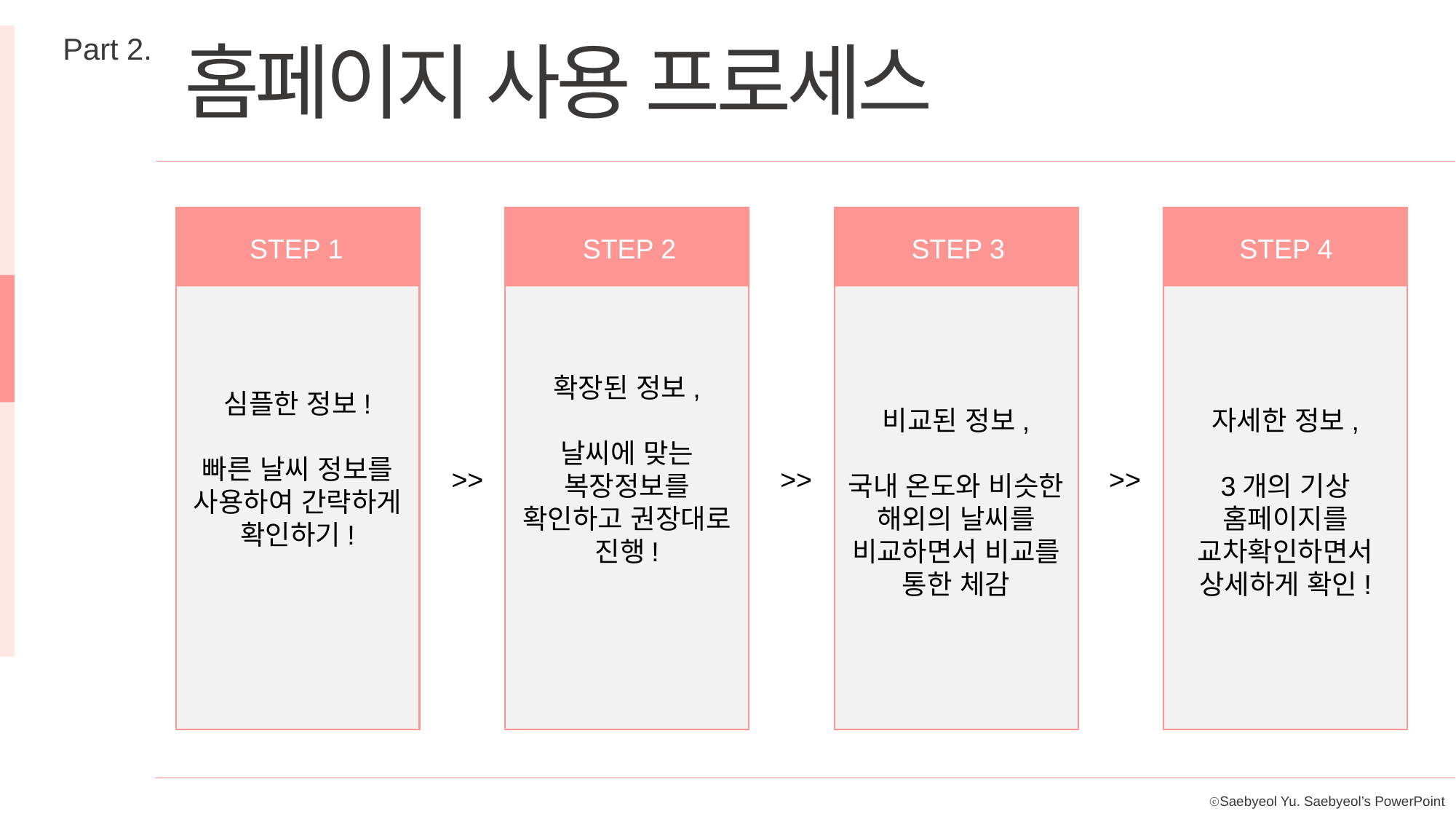

Part 2.

홈페이지 사용 프로세스

심플한 정보!

빠른 날씨 정보를 사용하여 간략하게 확인하기!

확장된 정보,

날씨에 맞는 복장정보를 확인하고 권장대로 진행!

비교된 정보,

국내 온도와 비슷한 해외의 날씨를 비교하면서 비교를 통한 체감

자세한 정보,

3개의 기상 홈페이지를 교차확인하면서 상세하게 확인!
STEP 1
STEP 2
STEP 3
STEP 4

>>
>>
>>